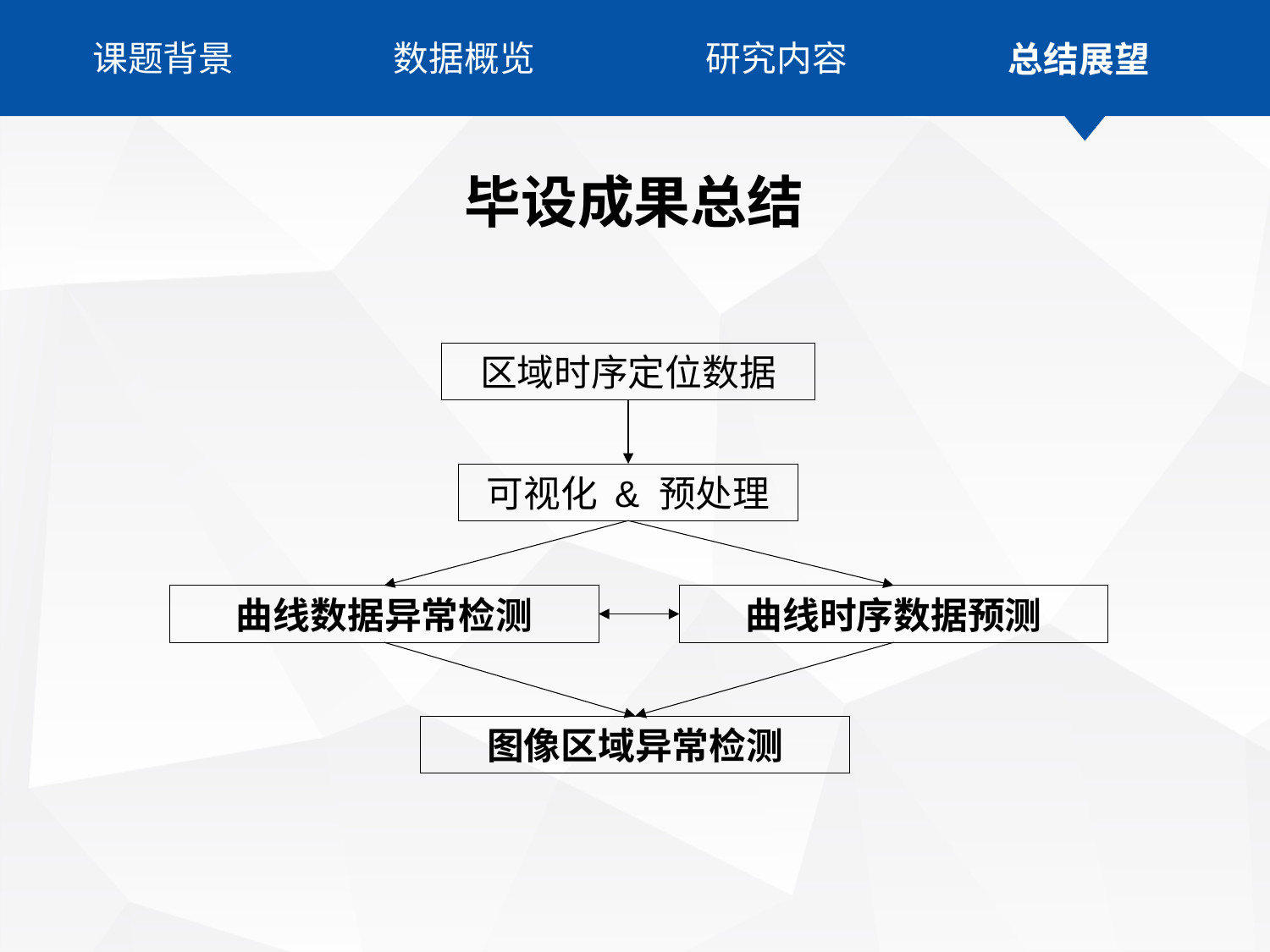

课题背景
数据概览
研究内容
总结展望

毕设成果总结
区域时序定位数据
可视化 & 预处理
曲线数据异常检测
曲线时序数据预测
图像区域异常检测